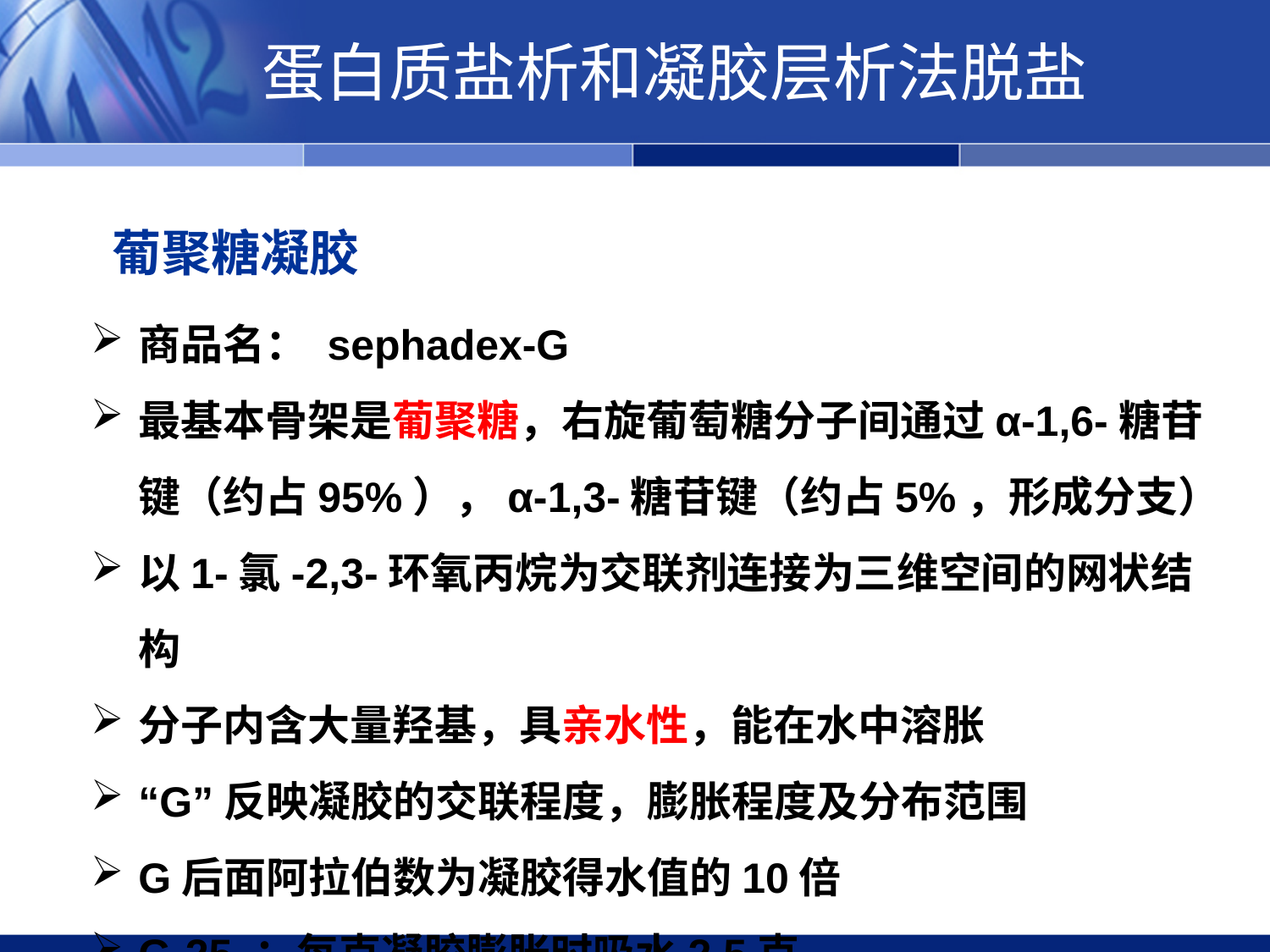

蛋白质盐析和凝胶层析法脱盐
葡聚糖凝胶
商品名： sephadex-G
最基本骨架是葡聚糖，右旋葡萄糖分子间通过α-1,6-糖苷键（约占95%），α-1,3-糖苷键（约占5%，形成分支）
以1-氯-2,3-环氧丙烷为交联剂连接为三维空间的网状结构
分子内含大量羟基，具亲水性，能在水中溶胀
“G”反映凝胶的交联程度，膨胀程度及分布范围
G后面阿拉伯数为凝胶得水值的10倍
G-25 ：每克凝胶膨胀时吸水2.5克